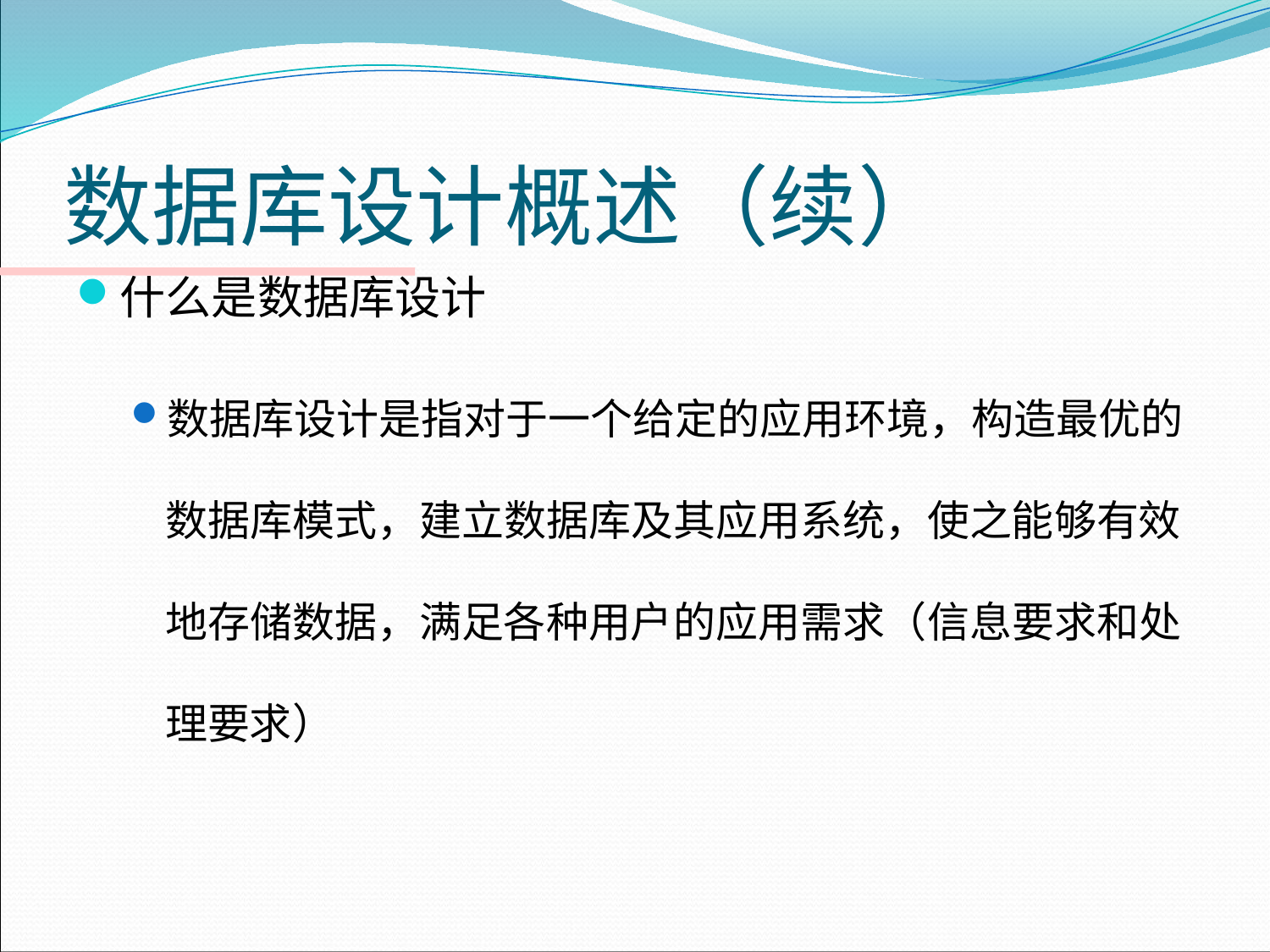

# 数据库设计概述（续）
什么是数据库设计
数据库设计是指对于一个给定的应用环境，构造最优的数据库模式，建立数据库及其应用系统，使之能够有效地存储数据，满足各种用户的应用需求（信息要求和处理要求）

669